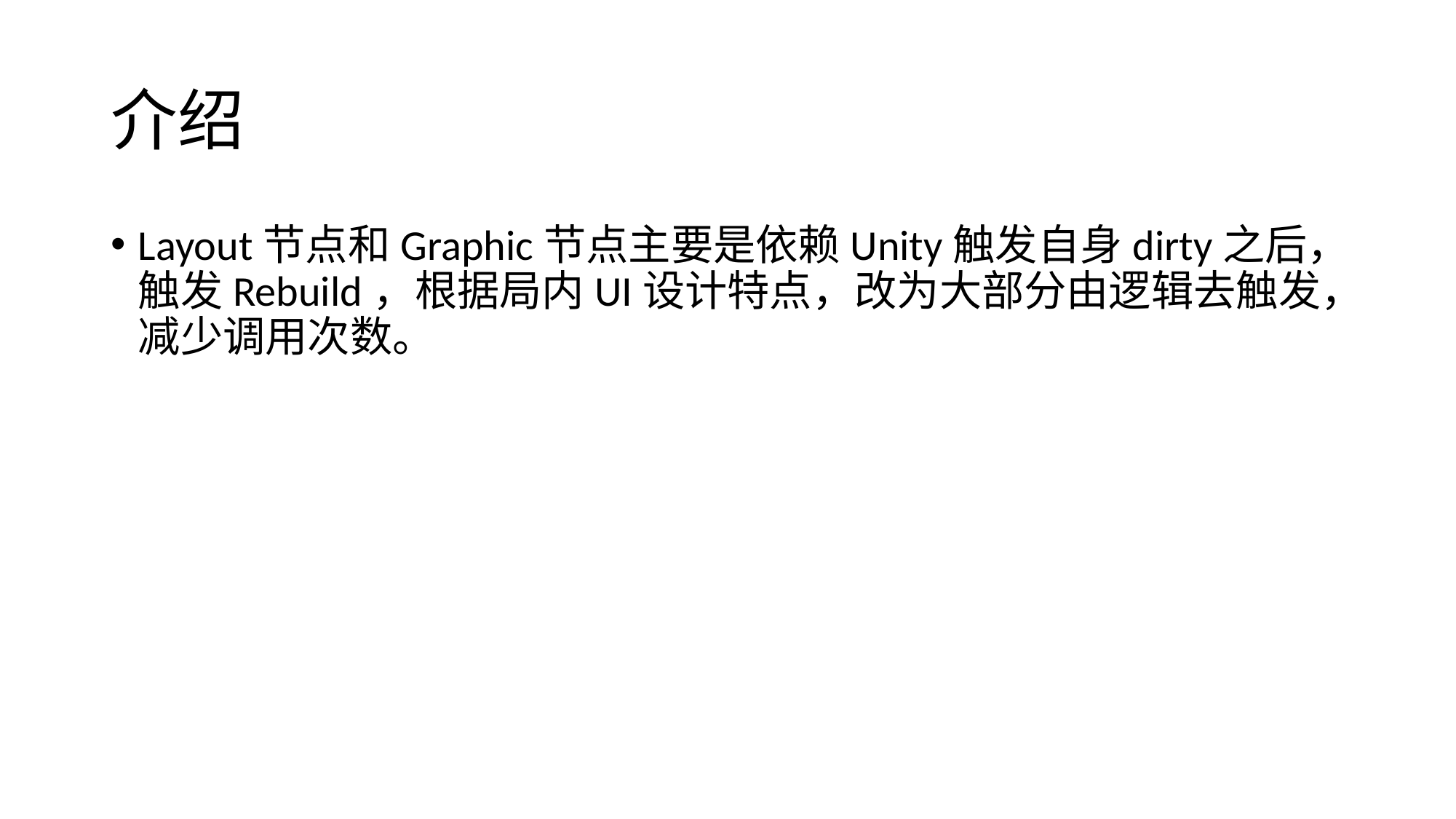

# 介绍
Layout节点和Graphic节点主要是依赖Unity触发自身dirty之后，触发Rebuild，根据局内UI设计特点，改为大部分由逻辑去触发，减少调用次数。